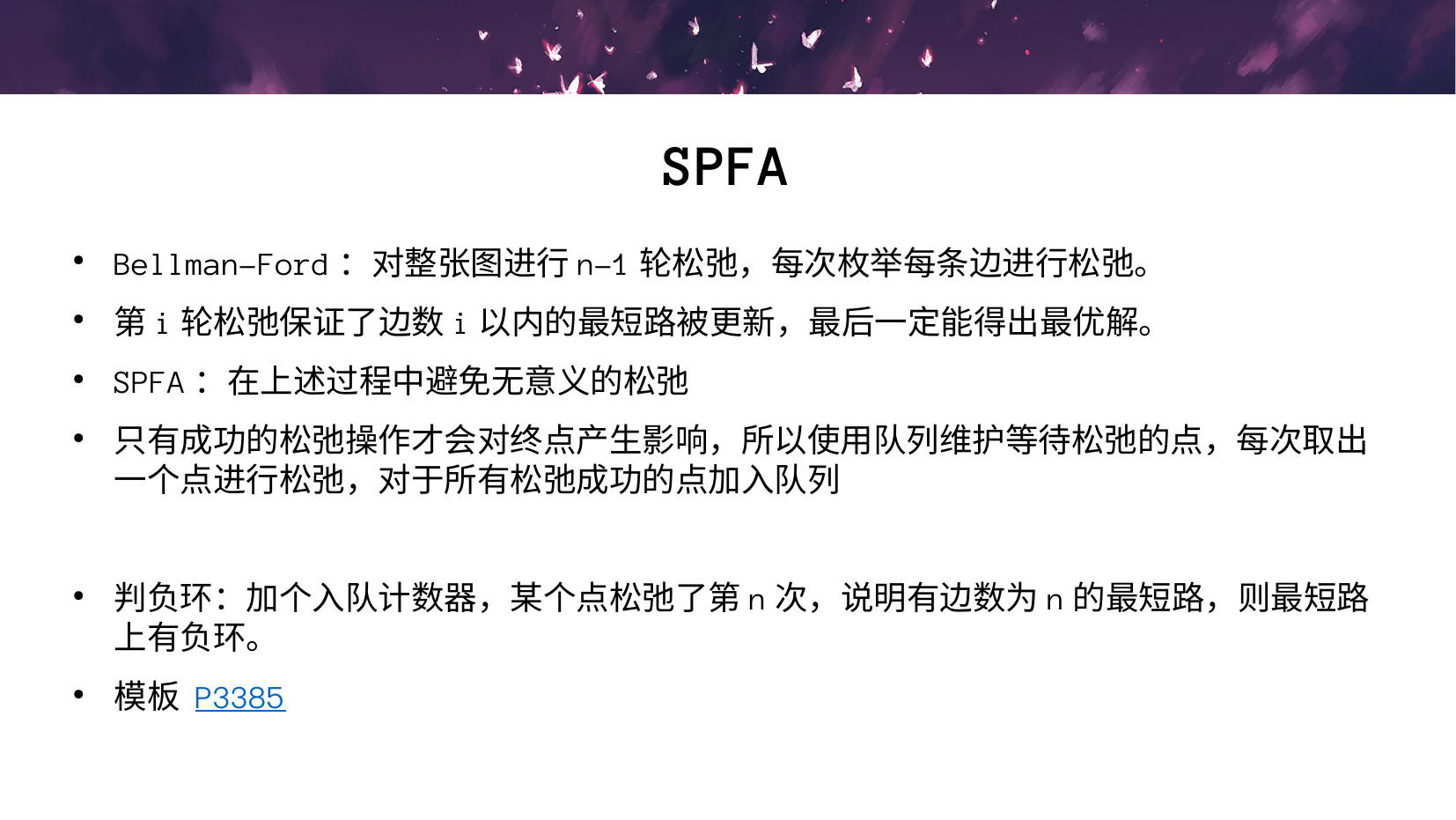

# SPFA
Bellman-Ford：对整张图进行n-1轮松弛，每次枚举每条边进行松弛。
第i轮松弛保证了边数i以内的最短路被更新，最后一定能得出最优解。
SPFA：在上述过程中避免无意义的松弛
只有成功的松弛操作才会对终点产生影响，所以使用队列维护等待松弛的点，每次取出一个点进行松弛，对于所有松弛成功的点加入队列

判负环：加个入队计数器，某个点松弛了第n次，说明有边数为n的最短路，则最短路上有负环。
模板 P3385